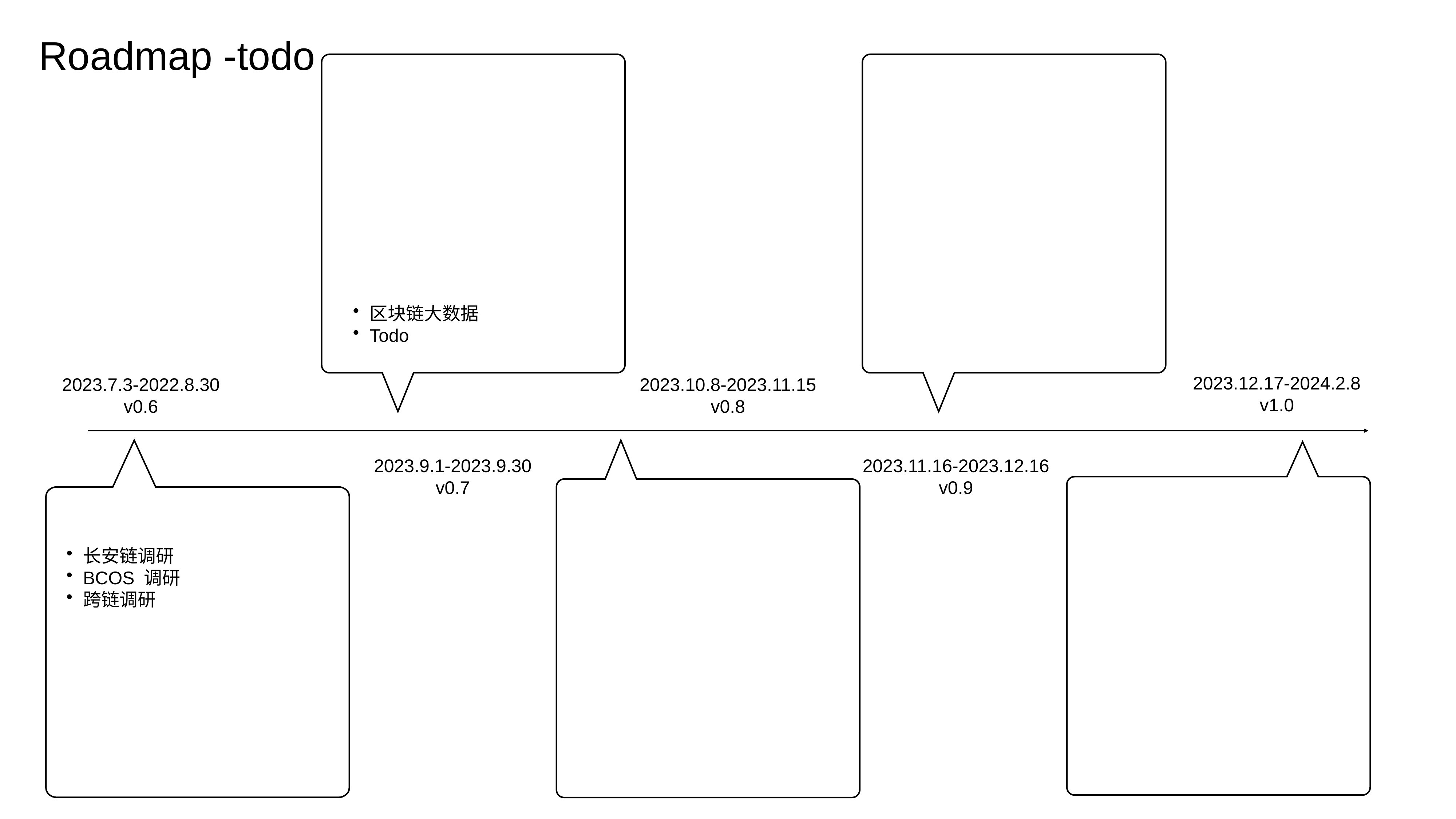

Roadmap -todo

区块链大数据
Todo
2023.12.17-2024.2.8
v1.0
2023.7.3-2022.8.30
v0.6
2023.10.8-2023.11.15
v0.8

2023.9.1-2023.9.30
v0.7
2023.11.16-2023.12.16
v0.9
长安链调研
BCOS 调研
跨链调研